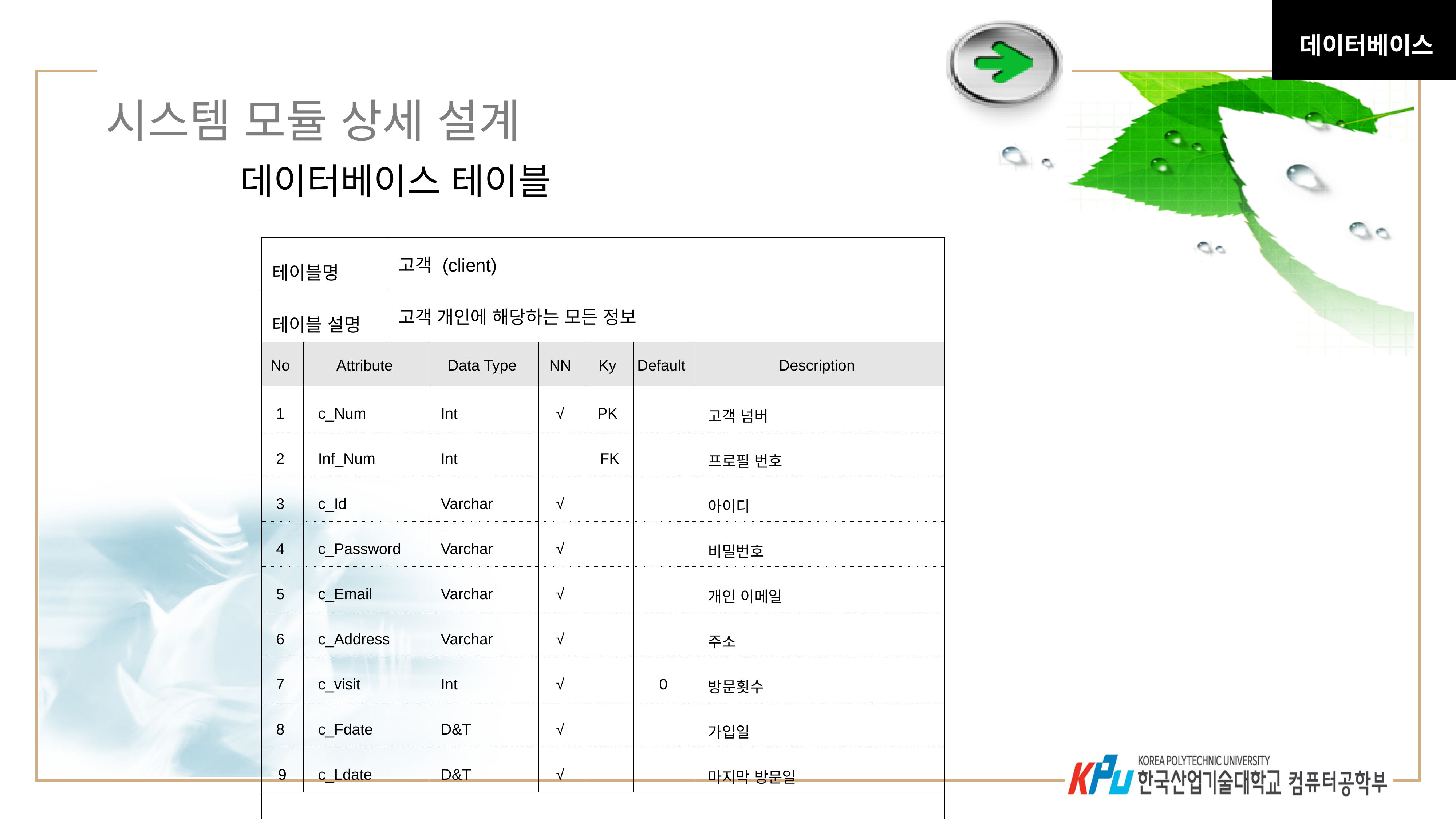

데이터베이스
31
# 시스템 모듈 상세 설계

데이터베이스 테이블
| 테이블명 |  | 고객 (client) |  |  |  |  |  |
| --- | --- | --- | --- | --- | --- | --- | --- |
| 테이블 설명 |  | 고객 개인에 해당하는 모든 정보 |  |  |  |  |  |
| No | Attribute |  | Data Type | NN | Ky | Default | Description |
| 1 | c\_Num |  | Int | √ | PK |  | 고객 넘버 |
| 2 | Inf\_Num |  | Int |  | FK |  | 프로필 번호 |
| 3 | c\_Id |  | Varchar | √ |  |  | 아이디 |
| 4 | c\_Password |  | Varchar | √ |  |  | 비밀번호 |
| 5 | c\_Email |  | Varchar | √ |  |  | 개인 이메일 |
| 6 | c\_Address |  | Varchar | √ |  |  | 주소 |
| 7 | c\_visit |  | Int | √ |  | 0 | 방문횟수 |
| 8 | c\_Fdate |  | D&T | √ |  |  | 가입일 |
| 9 | c\_Ldate |  | D&T | √ |  |  | 마지막 방문일 |
|  |  |  |  |  |  |  |  |